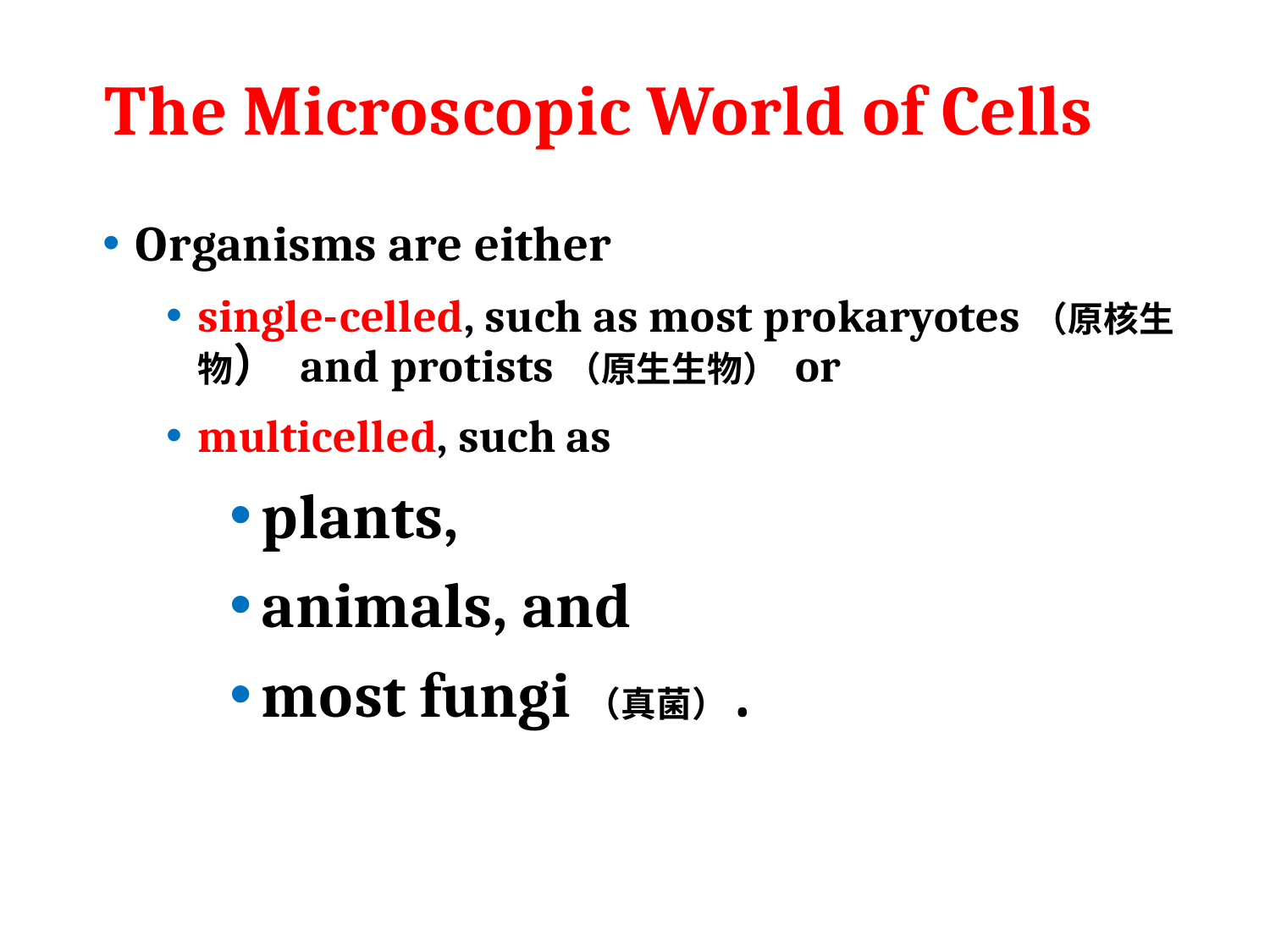

# The Microscopic World of Cells
Organisms are either
single-celled, such as most prokaryotes（原核生物） and protists（原生生物） or
multicelled, such as
plants,
animals, and
most fungi（真菌）.